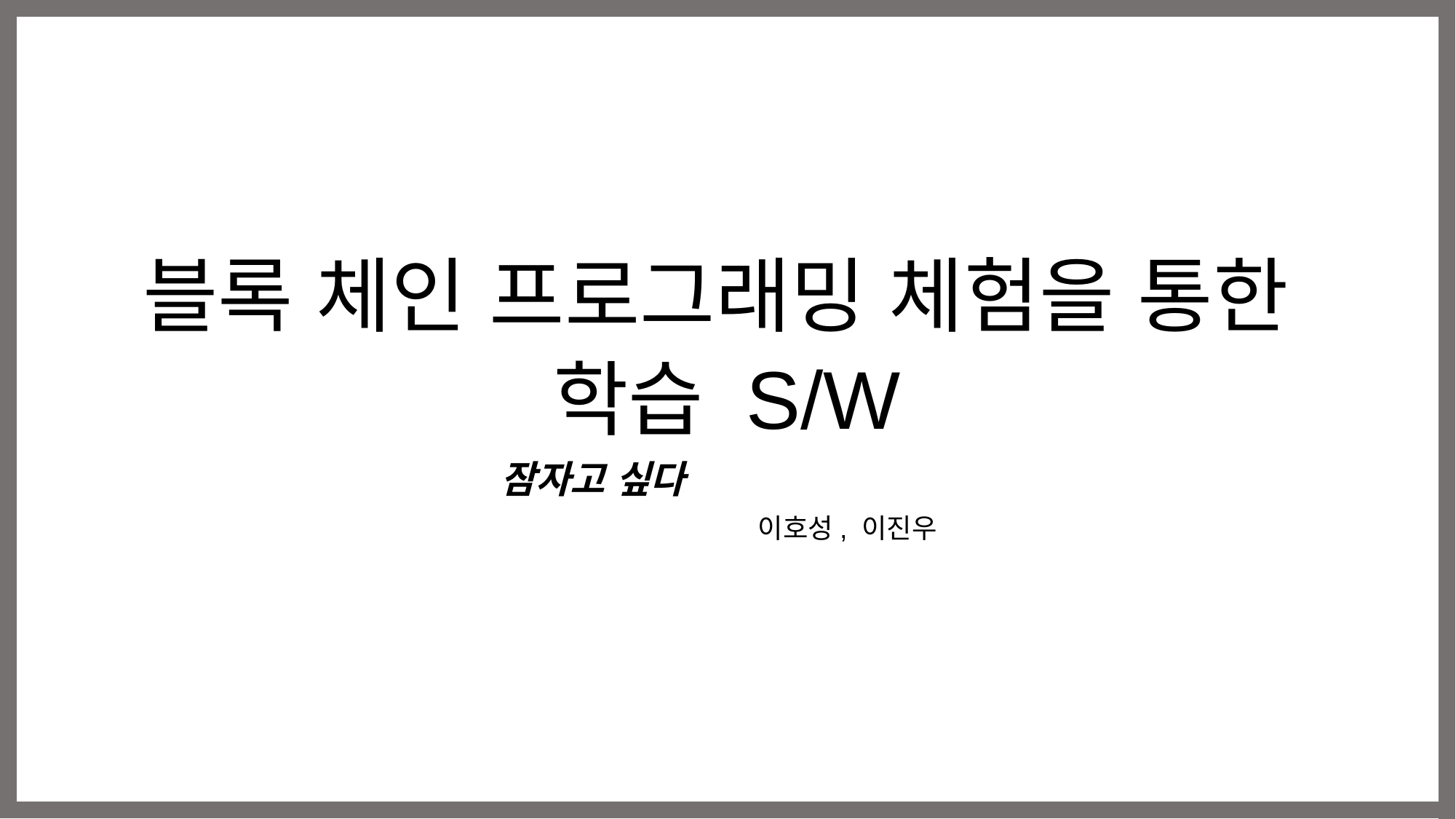

블록 체인 프로그래밍 체험을 통한
학습 S/W
잠자고 싶다
이호성, 이진우